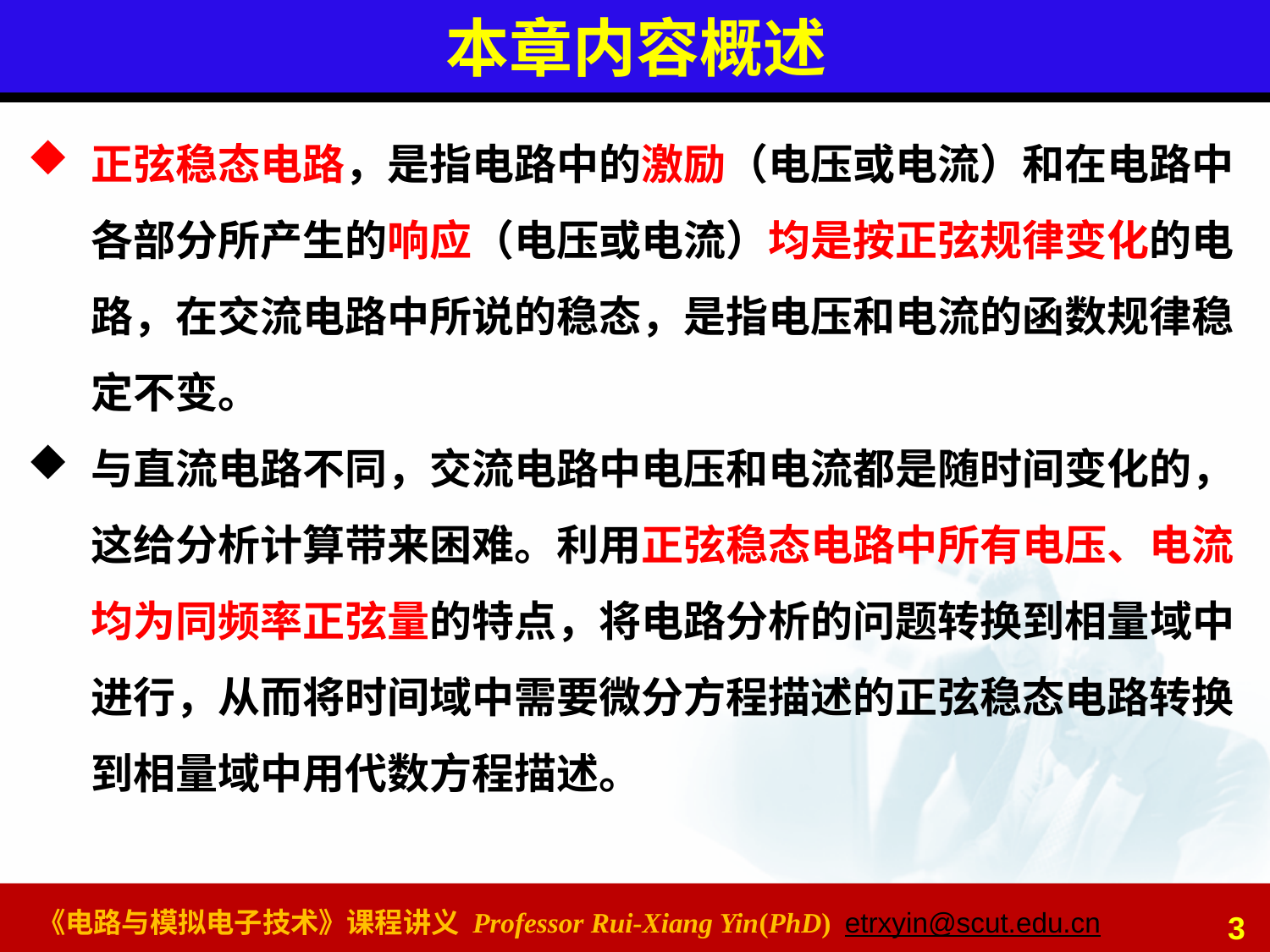

# 本章内容概述
正弦稳态电路，是指电路中的激励（电压或电流）和在电路中各部分所产生的响应（电压或电流）均是按正弦规律变化的电路，在交流电路中所说的稳态，是指电压和电流的函数规律稳定不变。
与直流电路不同，交流电路中电压和电流都是随时间变化的，这给分析计算带来困难。利用正弦稳态电路中所有电压、电流均为同频率正弦量的特点，将电路分析的问题转换到相量域中进行，从而将时间域中需要微分方程描述的正弦稳态电路转换到相量域中用代数方程描述。
3